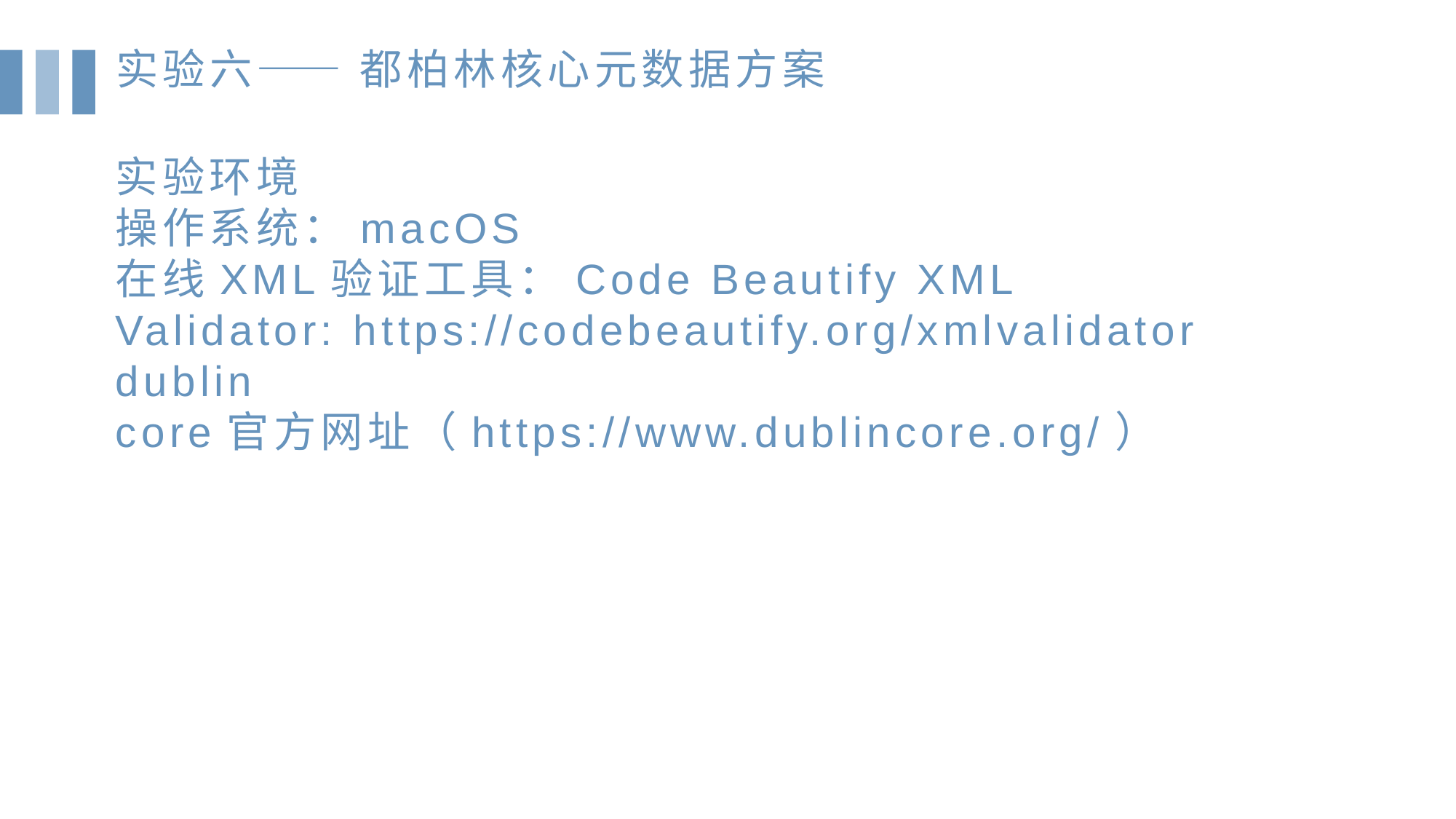

实验六—— 都柏林核心元数据方案

实验环境
操作系统：macOS
在线XML验证工具：Code Beautify XML Validator: https://codebeautify.org/xmlvalidator
dublin core官方网址（https://www.dublincore.org/）